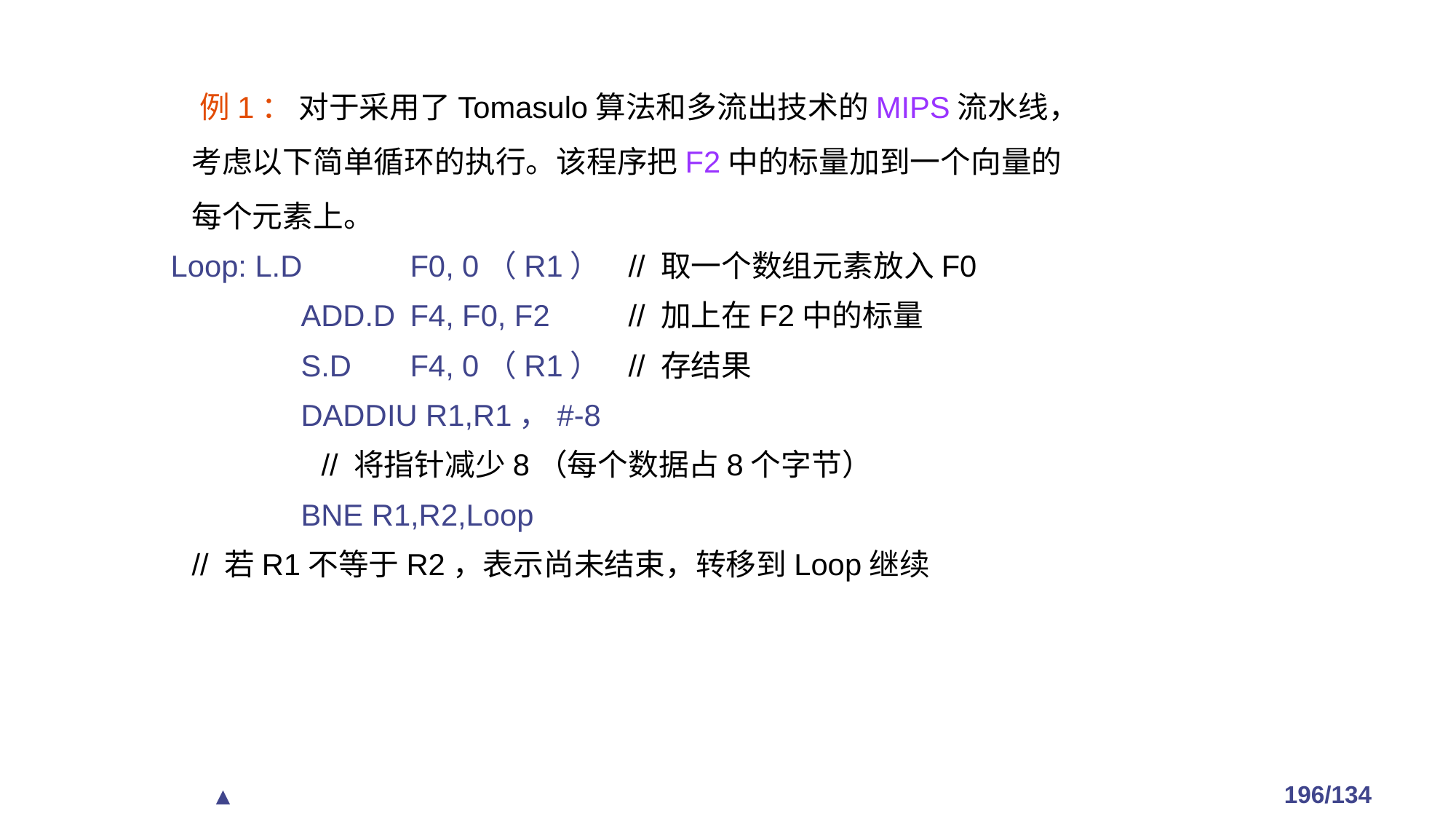

例1： 对于采用了Tomasulo算法和多流出技术的MIPS流水线，考虑以下简单循环的执行。该程序把F2中的标量加到一个向量的每个元素上。
    Loop: L.D  	F0, 0（R1）   	// 取一个数组元素放入F0
	      	ADD.D 	F4, F0, F2     	// 加上在F2中的标量
	     	S.D   	F4, 0（R1）    	// 存结果
	    	DADDIU R1,R1，#-8
                      // 将指针减少8（每个数据占8个字节）
	    	BNE R1,R2,Loop
      	// 若R1不等于R2，表示尚未结束，转移到Loop继续